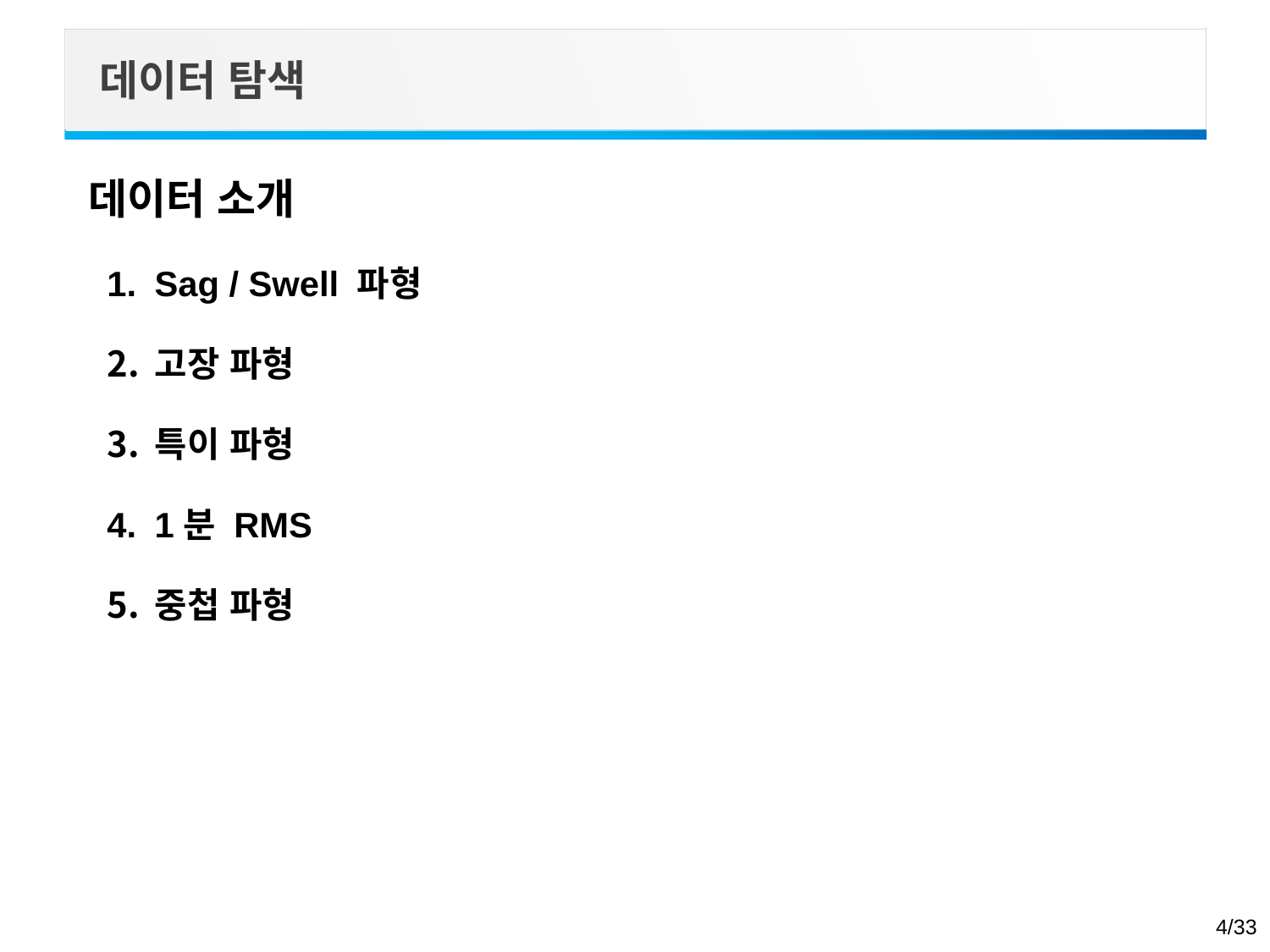

데이터 탐색
데이터 소개
Sag / Swell 파형

고장 파형

특이 파형

1분 RMS

중첩 파형

4/33